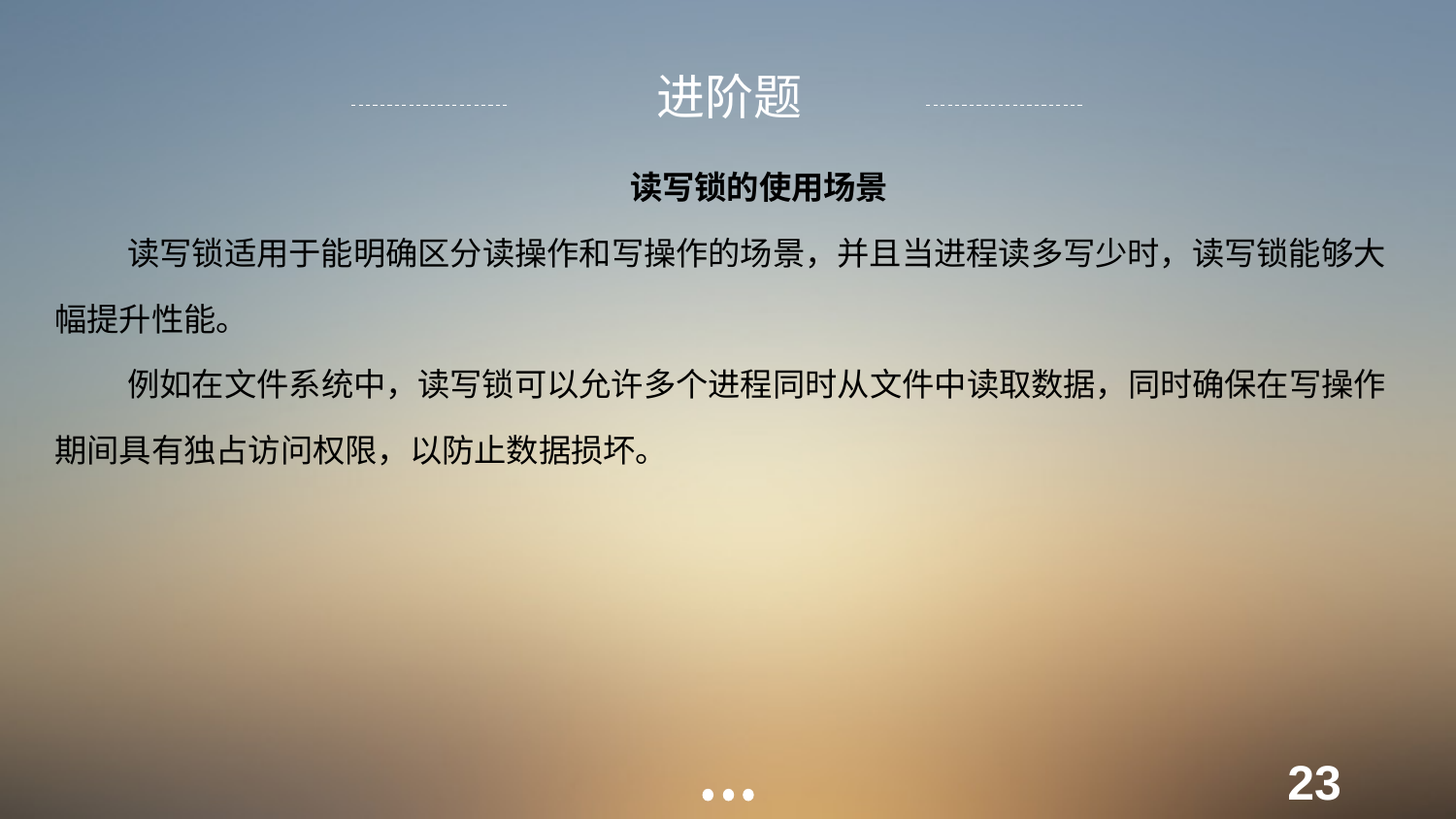

进阶题
读写锁的使用场景
读写锁适用于能明确区分读操作和写操作的场景，并且当进程读多写少时，读写锁能够大幅提升性能。
例如在文件系统中，读写锁可以允许多个进程同时从文件中读取数据，同时确保在写操作期间具有独占访问权限，以防止数据损坏。
23